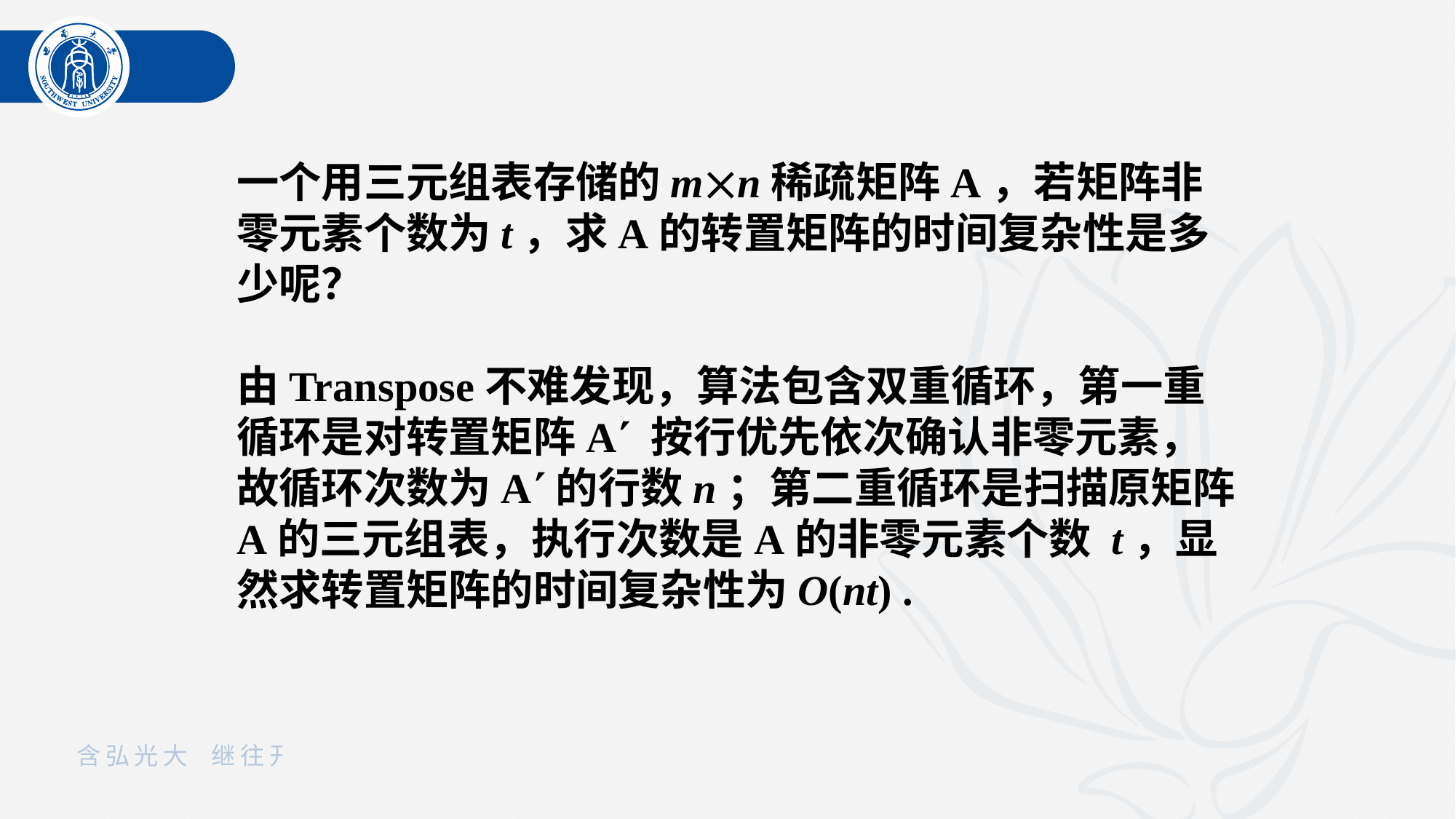

一个用三元组表存储的m×n稀疏矩阵A，若矩阵非零元素个数为t，求A的转置矩阵的时间复杂性是多少呢？
由Transpose不难发现，算法包含双重循环，第一重循环是对转置矩阵A′ 按行优先依次确认非零元素，故循环次数为A′的行数n；第二重循环是扫描原矩阵A的三元组表，执行次数是A的非零元素个数 t，显然求转置矩阵的时间复杂性为O(nt) .